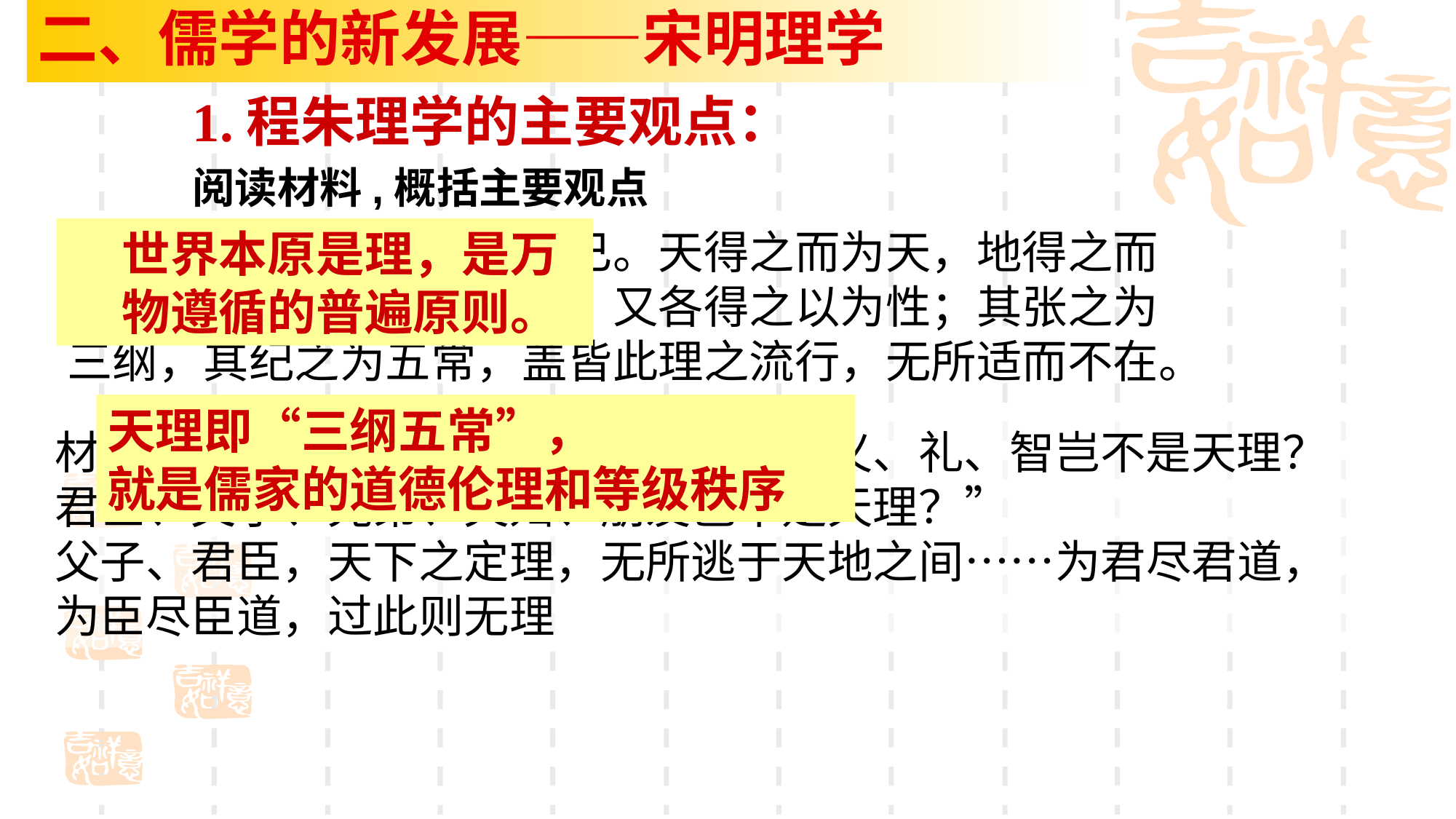

二、儒学的新发展——宋明理学
1.程朱理学的主要观点：
阅读材料,概括主要观点
材料一：宇宙之间一理而已。天得之而为天，地得之而为地，凡生于天地之间者，又各得之以为性；其张之为三纲，其纪之为五常，盖皆此理之流行，无所适而不在。
世界本原是理，是万物遵循的普遍原则。
天理即“三纲五常”，
就是儒家的道德伦理和等级秩序
材料二：“所谓天理，复是何物？仁、义、礼、智岂不是天理？君臣、父子、兄弟、夫妇、朋友岂不是天理？”
父子、君臣，天下之定理，无所逃于天地之间……为君尽君道，为臣尽臣道，过此则无理